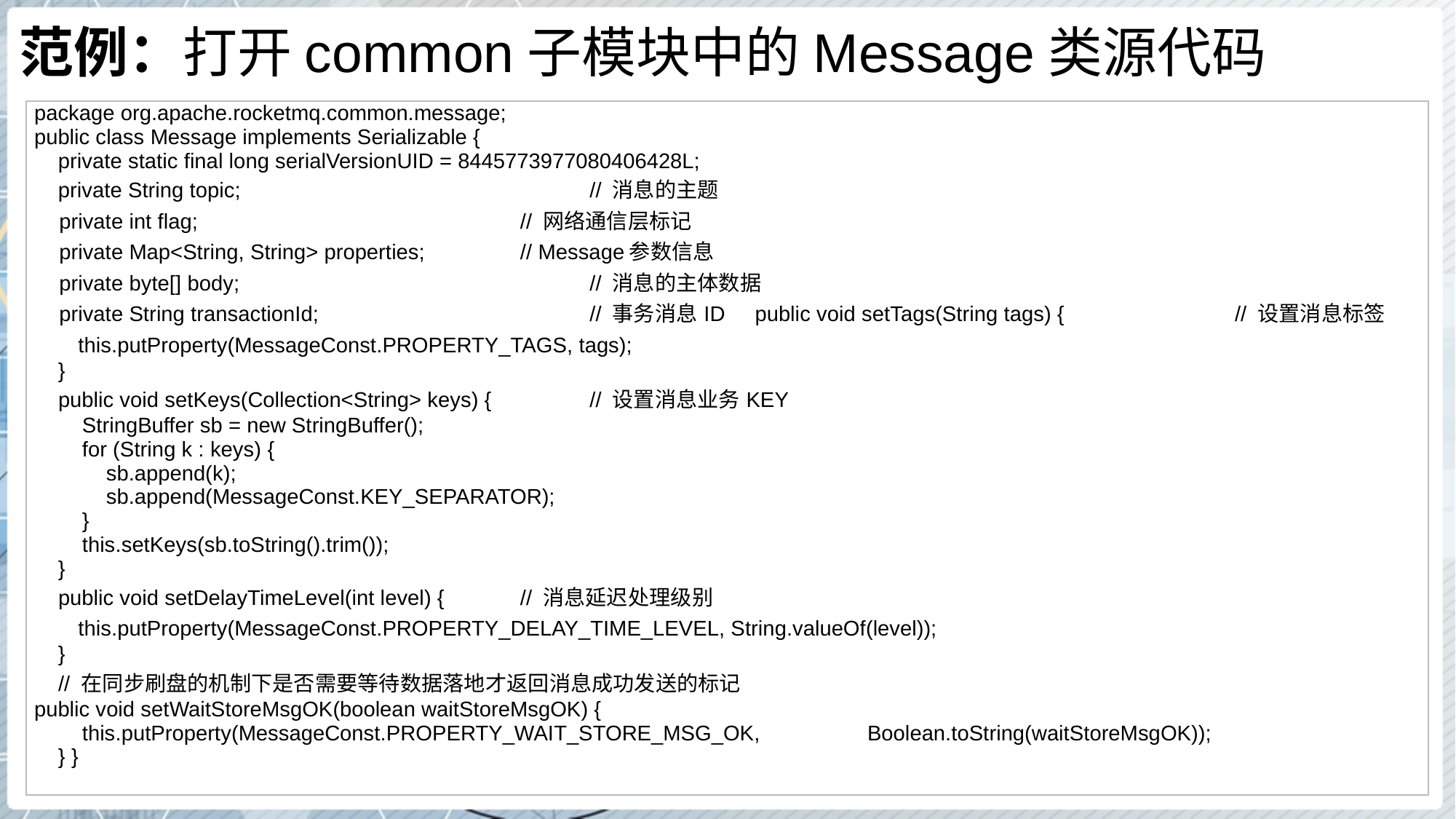

# 范例：打开common子模块中的Message类源代码
| package org.apache.rocketmq.common.message; public class Message implements Serializable { private static final long serialVersionUID = 8445773977080406428L; private String topic; // 消息的主题 private int flag; // 网络通信层标记 private Map<String, String> properties; // Message参数信息 private byte[] body; // 消息的主体数据 private String transactionId; // 事务消息ID public void setTags(String tags) { // 设置消息标签 this.putProperty(MessageConst.PROPERTY\_TAGS, tags); } public void setKeys(Collection<String> keys) { // 设置消息业务KEY StringBuffer sb = new StringBuffer(); for (String k : keys) { sb.append(k); sb.append(MessageConst.KEY\_SEPARATOR); } this.setKeys(sb.toString().trim()); } public void setDelayTimeLevel(int level) { // 消息延迟处理级别 this.putProperty(MessageConst.PROPERTY\_DELAY\_TIME\_LEVEL, String.valueOf(level)); } // 在同步刷盘的机制下是否需要等待数据落地才返回消息成功发送的标记 public void setWaitStoreMsgOK(boolean waitStoreMsgOK) { this.putProperty(MessageConst.PROPERTY\_WAIT\_STORE\_MSG\_OK, Boolean.toString(waitStoreMsgOK)); } } |
| --- |